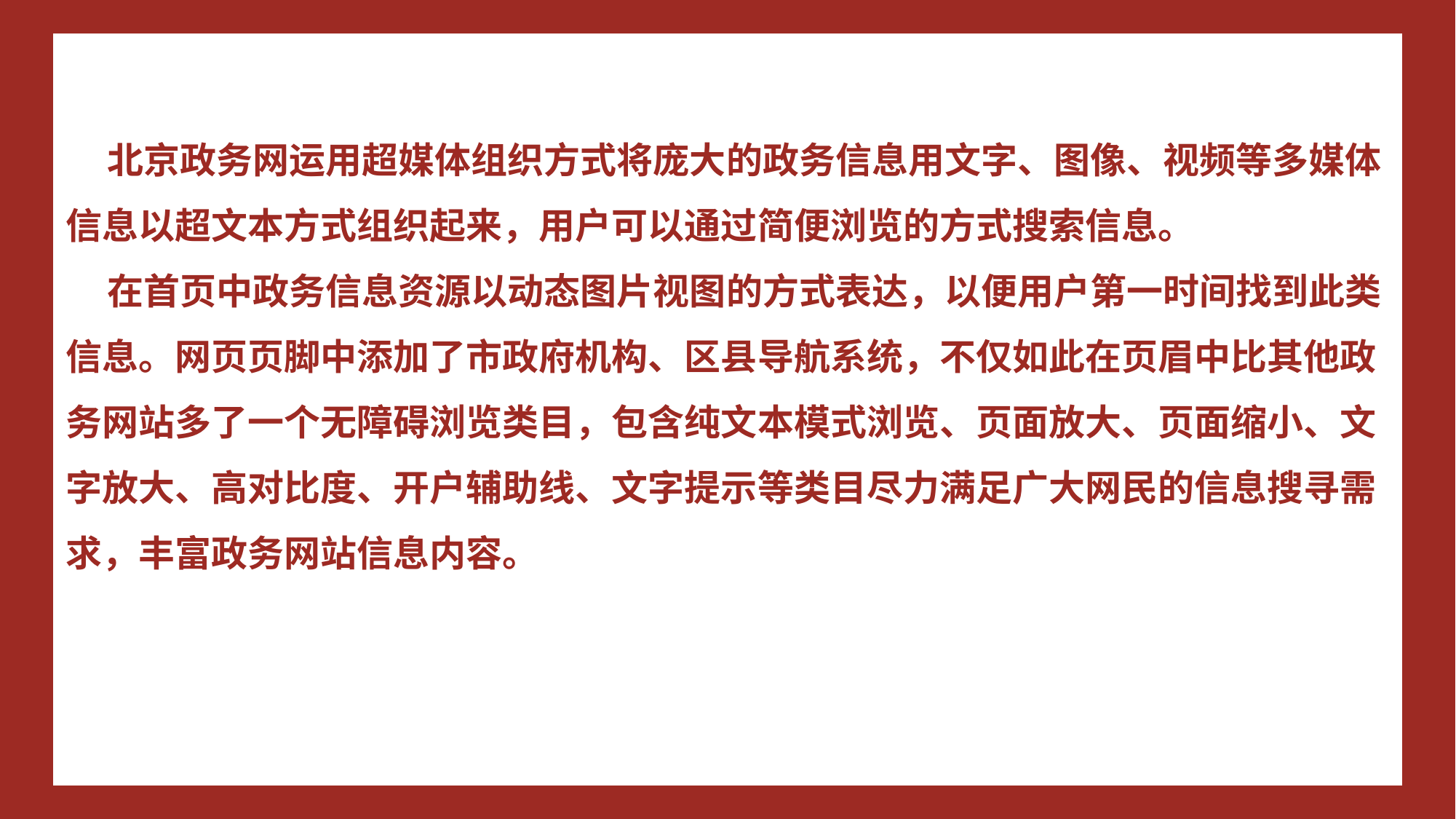

北京政务网运用超媒体组织方式将庞大的政务信息用文字、图像、视频等多媒体信息以超文本方式组织起来，用户可以通过简便浏览的方式搜索信息。
    在首页中政务信息资源以动态图片视图的方式表达，以便用户第一时间找到此类信息。网页页脚中添加了市政府机构、区县导航系统，不仅如此在页眉中比其他政务网站多了一个无障碍浏览类目，包含纯文本模式浏览、页面放大、页面缩小、文字放大、高对比度、开户辅助线、文字提示等类目尽力满足广大网民的信息搜寻需求，丰富政务网站信息内容。